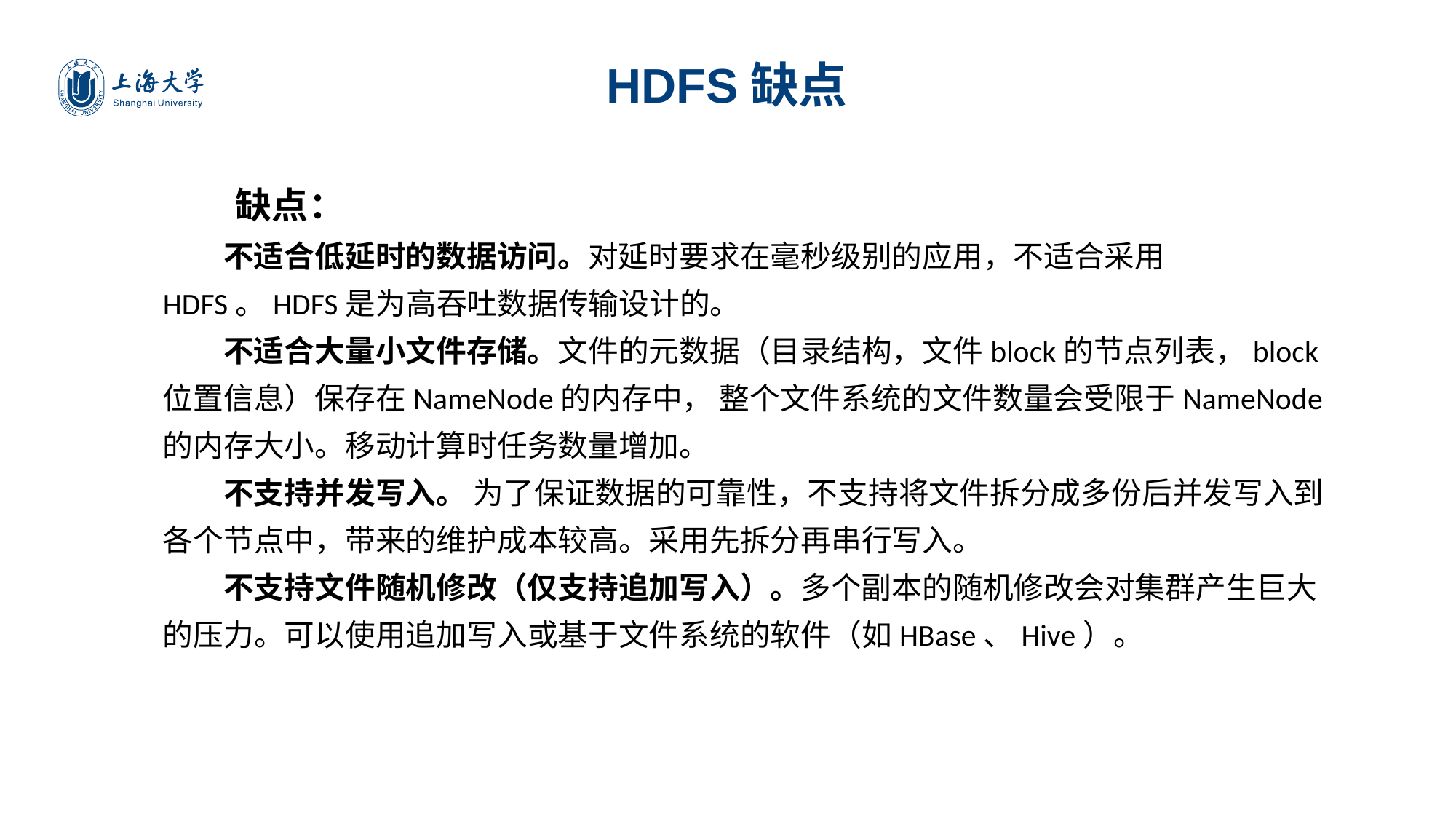

HDFS缺点

缺点：
不适合低延时的数据访问。对延时要求在毫秒级别的应用，不适合采用HDFS。HDFS是为高吞吐数据传输设计的。
不适合大量小文件存储。文件的元数据（目录结构，文件block的节点列表，block位置信息）保存在NameNode的内存中， 整个文件系统的文件数量会受限于NameNode的内存大小。移动计算时任务数量增加。
不支持并发写入。 为了保证数据的可靠性，不支持将文件拆分成多份后并发写入到各个节点中，带来的维护成本较高。采用先拆分再串行写入。
不支持文件随机修改（仅支持追加写入）。多个副本的随机修改会对集群产生巨大的压力。可以使用追加写入或基于文件系统的软件（如HBase、Hive）。